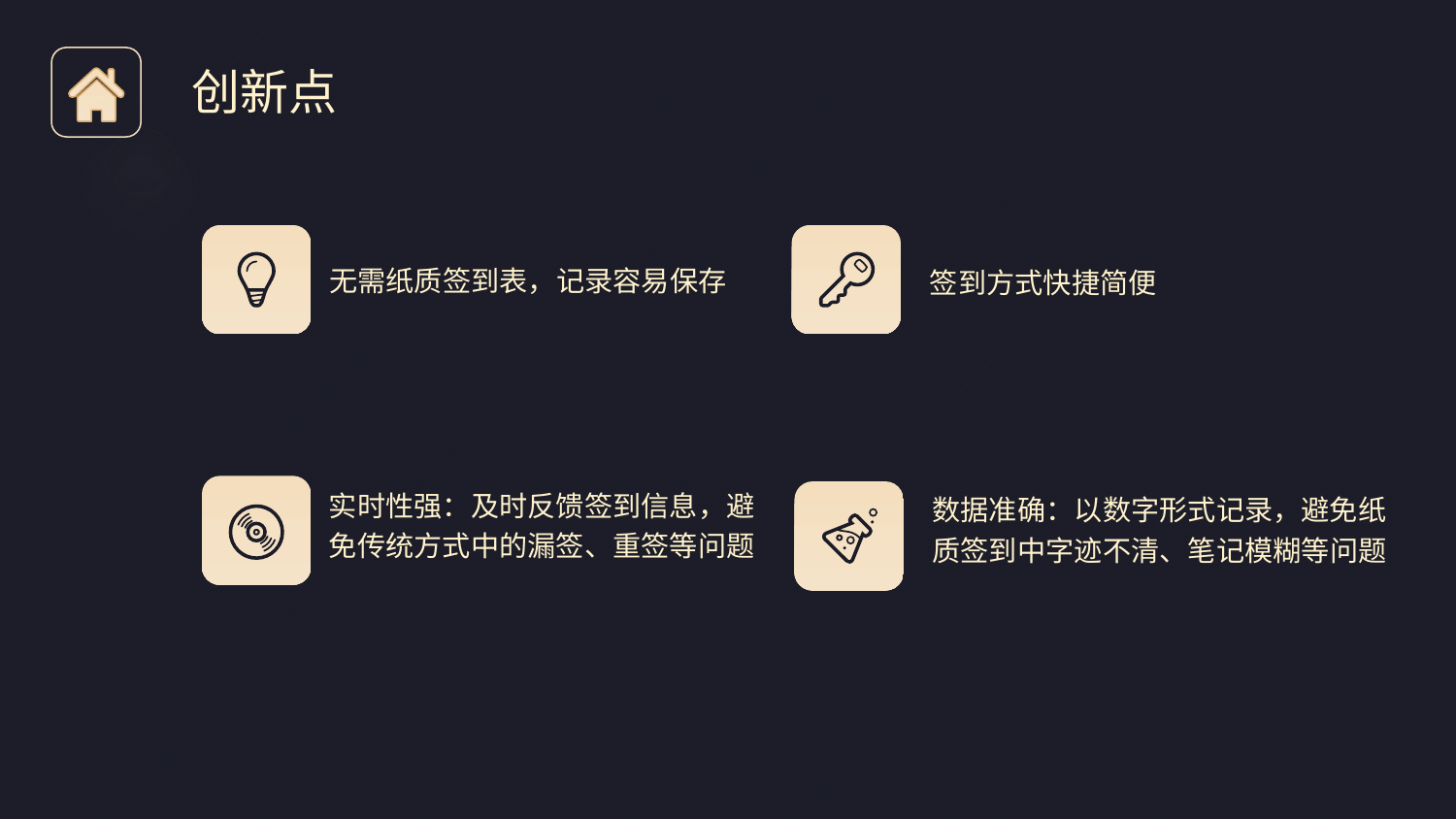

创新点

无需纸质签到表，记录容易保存

签到方式快捷简便

实时性强：及时反馈签到信息，避
免传统方式中的漏签、重签等问题

数据准确：以数字形式记录，避免纸
质签到中字迹不清、笔记模糊等问题